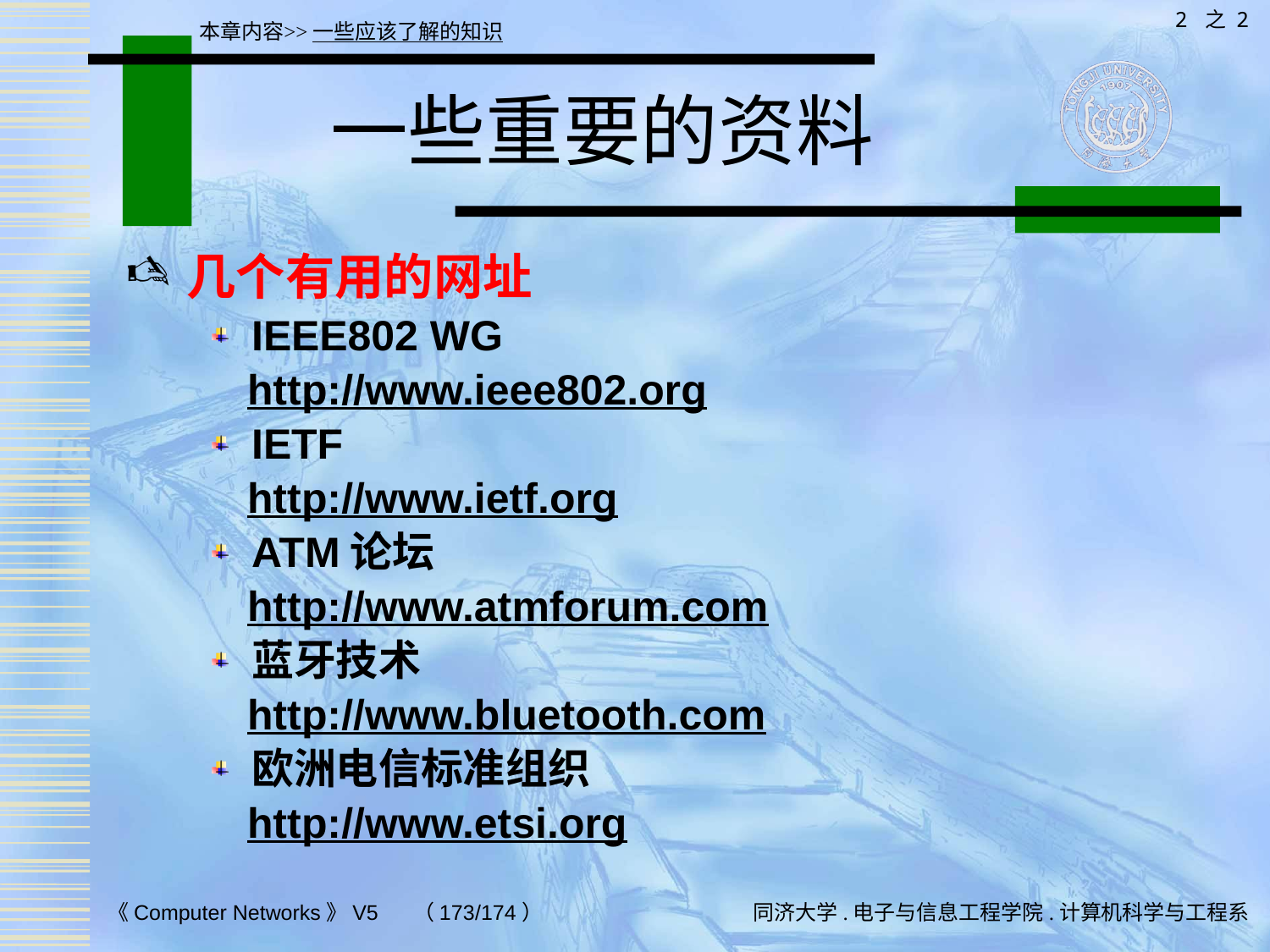

2 之 2
本章内容>>一些应该了解的知识
# 一些重要的资料
几个有用的网址
IEEE802 WG
   http://www.ieee802.org
IETF
   http://www.ietf.org
ATM论坛
   http://www.atmforum.com
蓝牙技术
   http://www.bluetooth.com
欧洲电信标准组织
   http://www.etsi.org